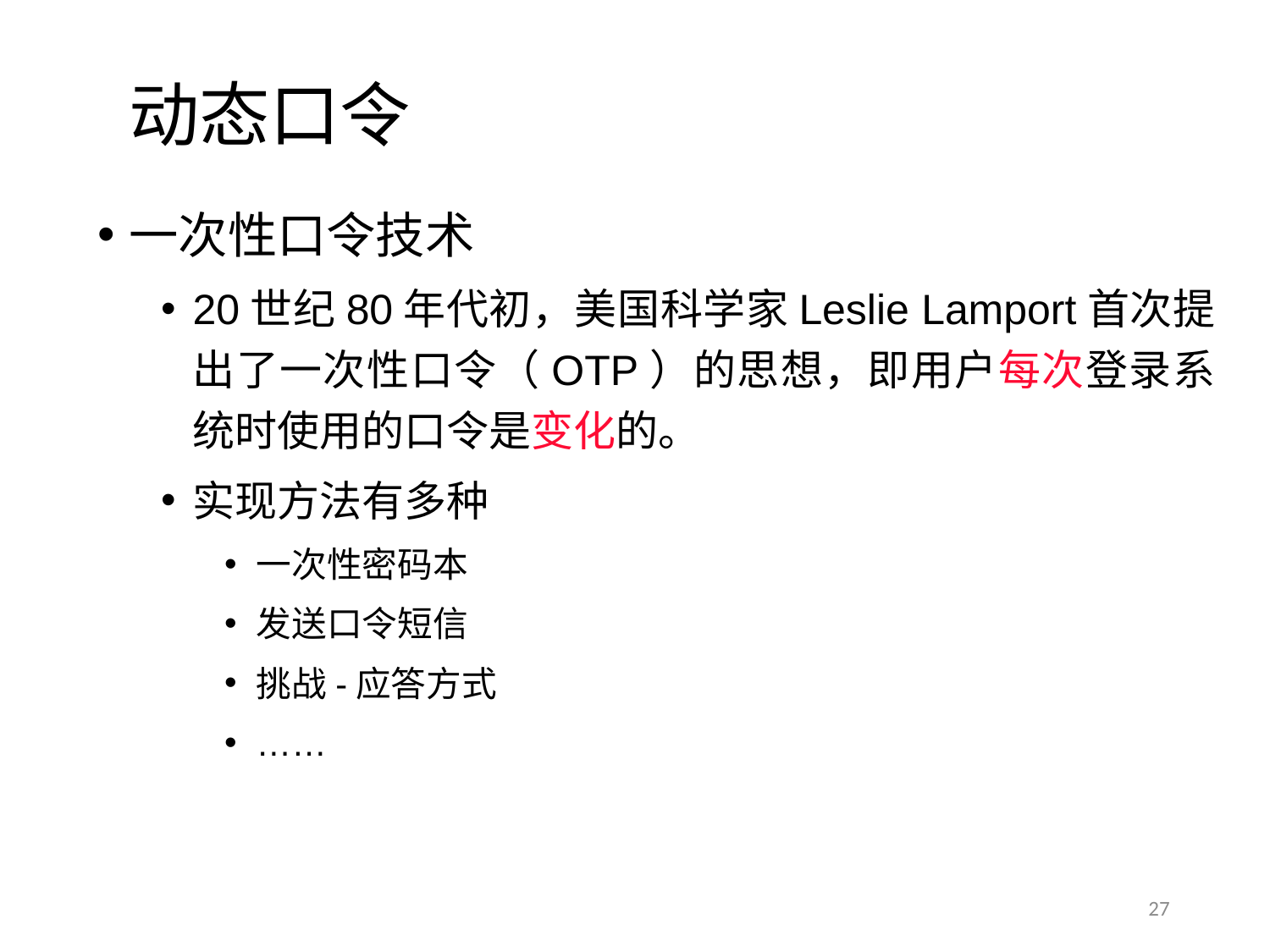

动态口令
一次性口令技术
20世纪80年代初，美国科学家Leslie Lamport首次提出了一次性口令（OTP）的思想，即用户每次登录系统时使用的口令是变化的。
实现方法有多种
一次性密码本
发送口令短信
挑战-应答方式
……

27